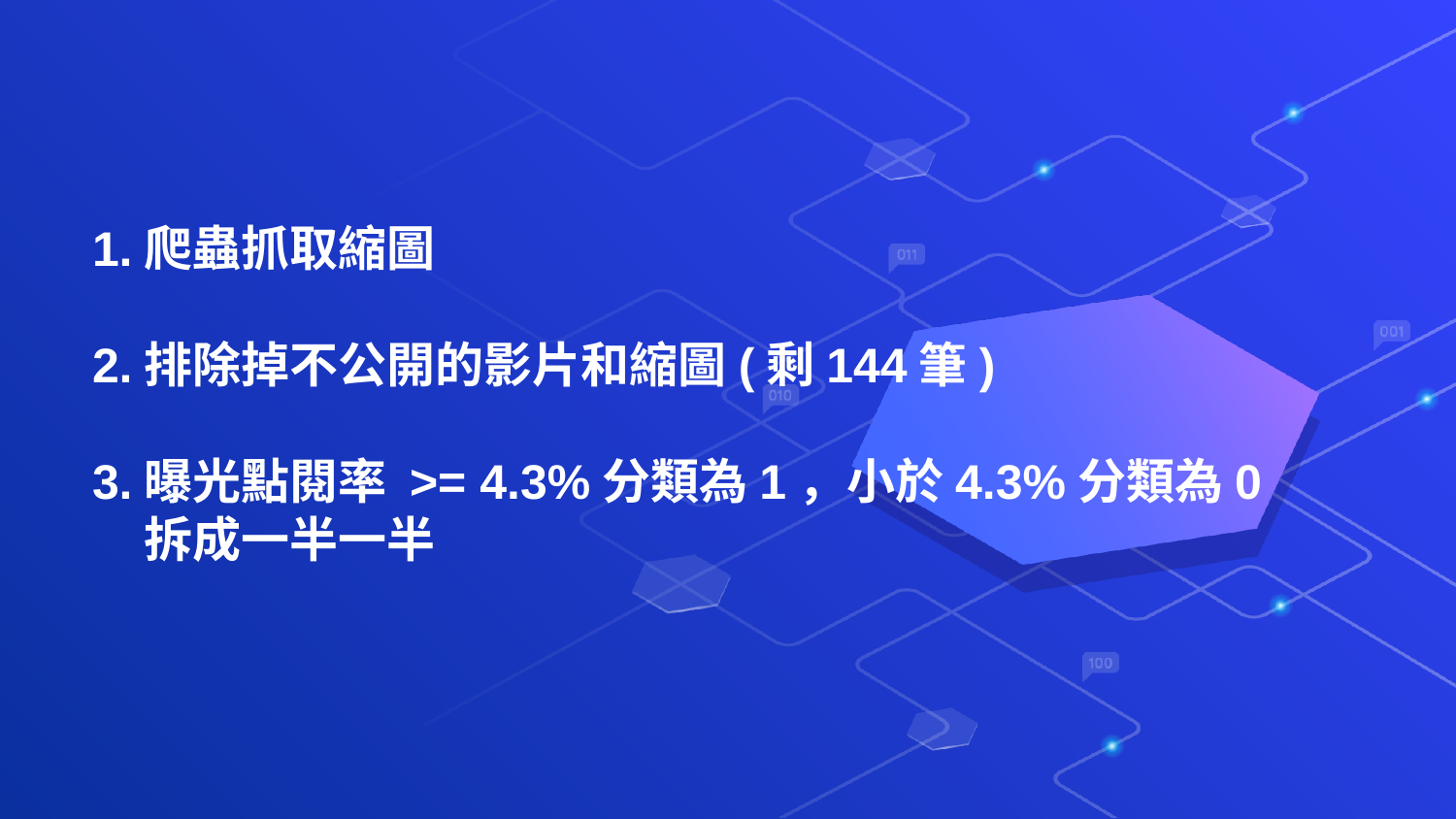

# 1.爬蟲抓取縮圖 2.排除掉不公開的影片和縮圖(剩144筆) 3.曝光點閱率 >= 4.3%分類為1，小於4.3%分類為0 拆成一半一半